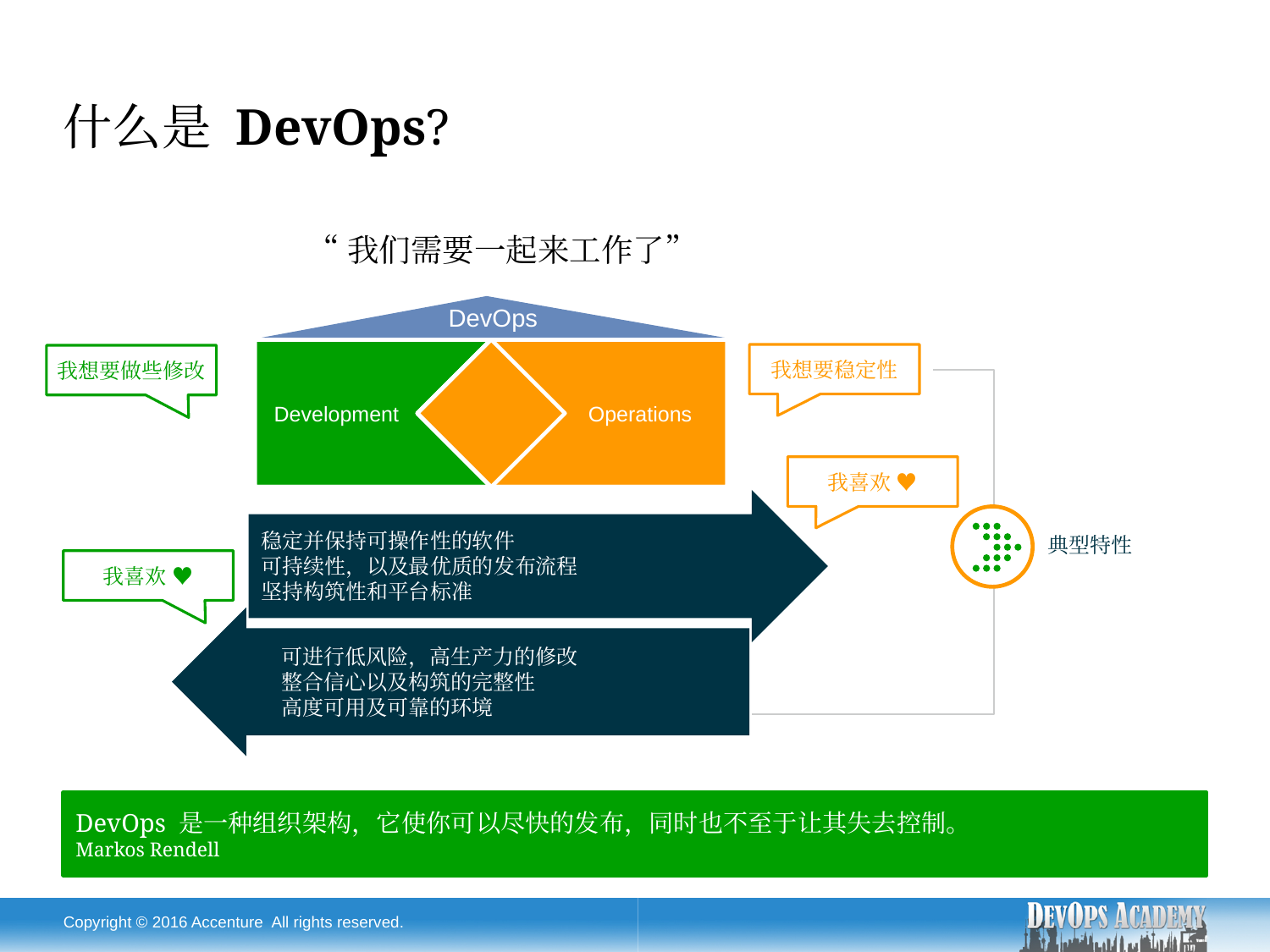

# 什么是 DevOps?
“我们需要一起来工作了”
DevOps

我想要稳定性
我想要做些修改

Development
Operations
我喜欢 ♥
稳定并保持可操作性的软件
可持续性，以及最优质的发布流程
坚持构筑性和平台标准

典型特性
我喜欢 ♥
可进行低风险，高生产力的修改
整合信心以及构筑的完整性
高度可用及可靠的环境
DevOps 是一种组织架构，它使你可以尽快的发布，同时也不至于让其失去控制。
Markos Rendell
Copyright © 2016 Accenture  All rights reserved.